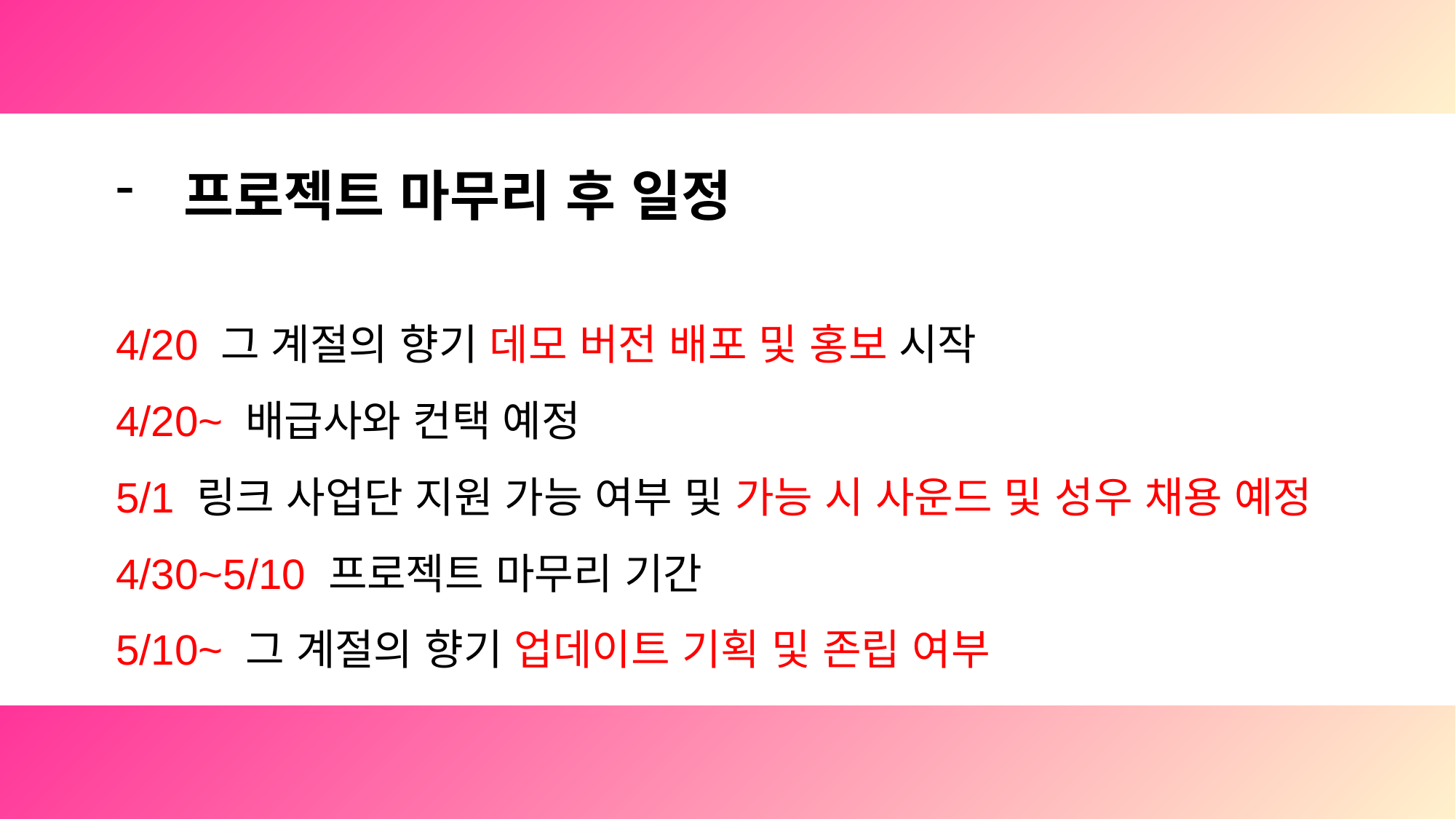

프로젝트 마무리 후 일정
4/20 그 계절의 향기 데모 버전 배포 및 홍보 시작
4/20~ 배급사와 컨택 예정
5/1 링크 사업단 지원 가능 여부 및 가능 시 사운드 및 성우 채용 예정
4/30~5/10 프로젝트 마무리 기간
5/10~ 그 계절의 향기 업데이트 기획 및 존립 여부